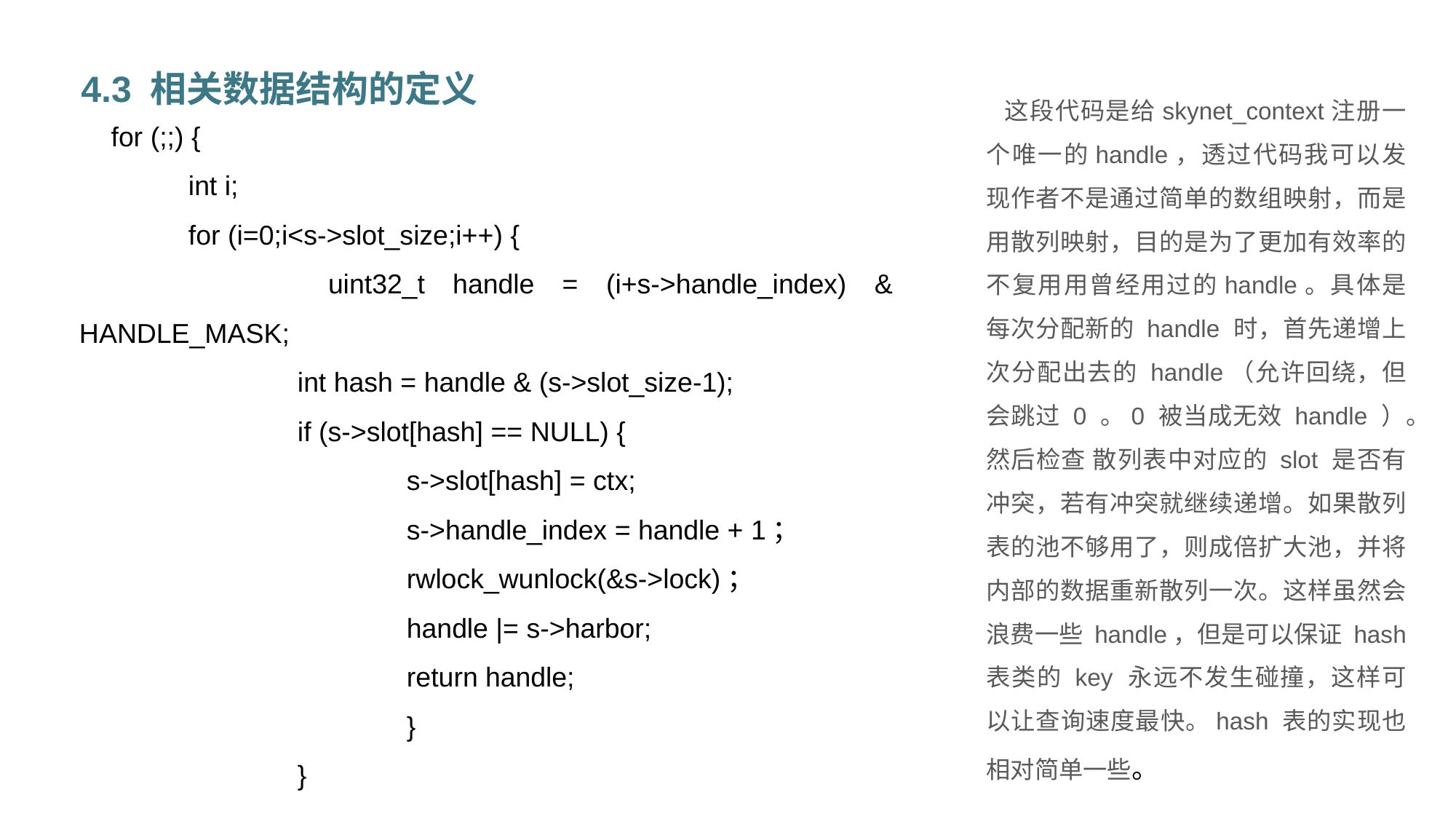

4.3 相关数据结构的定义
这段代码是给skynet_context注册一个唯一的handle，透过代码我可以发现作者不是通过简单的数组映射，而是用散列映射，目的是为了更加有效率的不复用用曾经用过的handle。具体是每次分配新的 handle 时，首先递增上次分配出去的 handle（允许回绕，但会跳过 0 。0 被当成无效 handle ）。然后检查 散列表中对应的 slot 是否有冲突，若有冲突就继续递增。如果散列表的池不够用了，则成倍扩大池，并将内部的数据重新散列一次。这样虽然会浪费一些 handle，但是可以保证 hash 表类的 key 永远不发生碰撞，这样可以让查询速度最快。hash 表的实现也相对简单一些。
for (;;) {
	int i;
	for (i=0;i<s->slot_size;i++) {
	     uint32_t handle = (i+s->handle_index) & HANDLE_MASK;
		int hash = handle & (s->slot_size-1);
		if (s->slot[hash] == NULL) {
			s->slot[hash] = ctx;
			s->handle_index = handle + 1；
			rwlock_wunlock(&s->lock)；
			handle |= s->harbor;
			return handle;
			}
		}